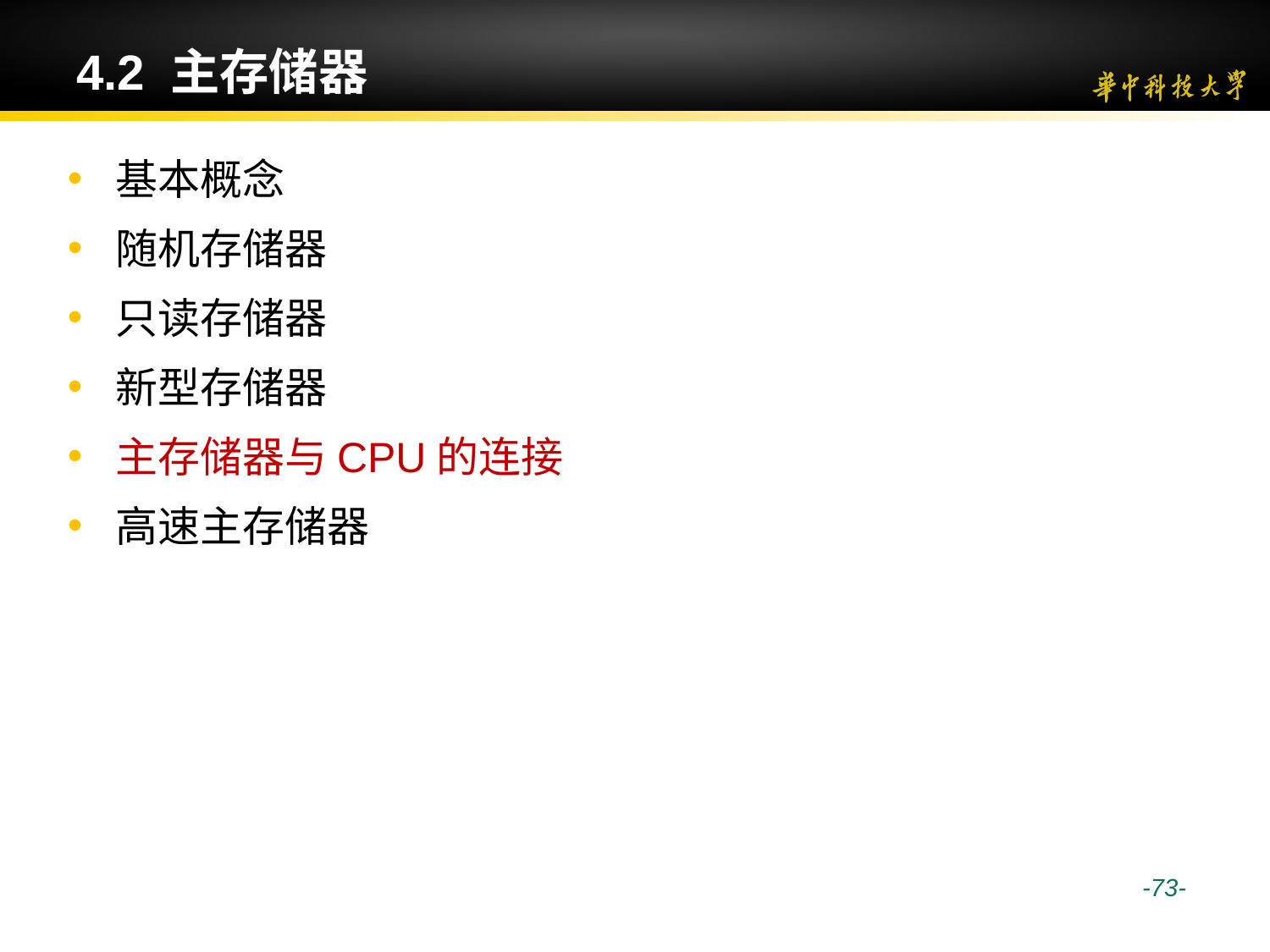

# 4.2 主存储器
基本概念
随机存储器
只读存储器
新型存储器
主存储器与CPU的连接
高速主存储器
 -73-